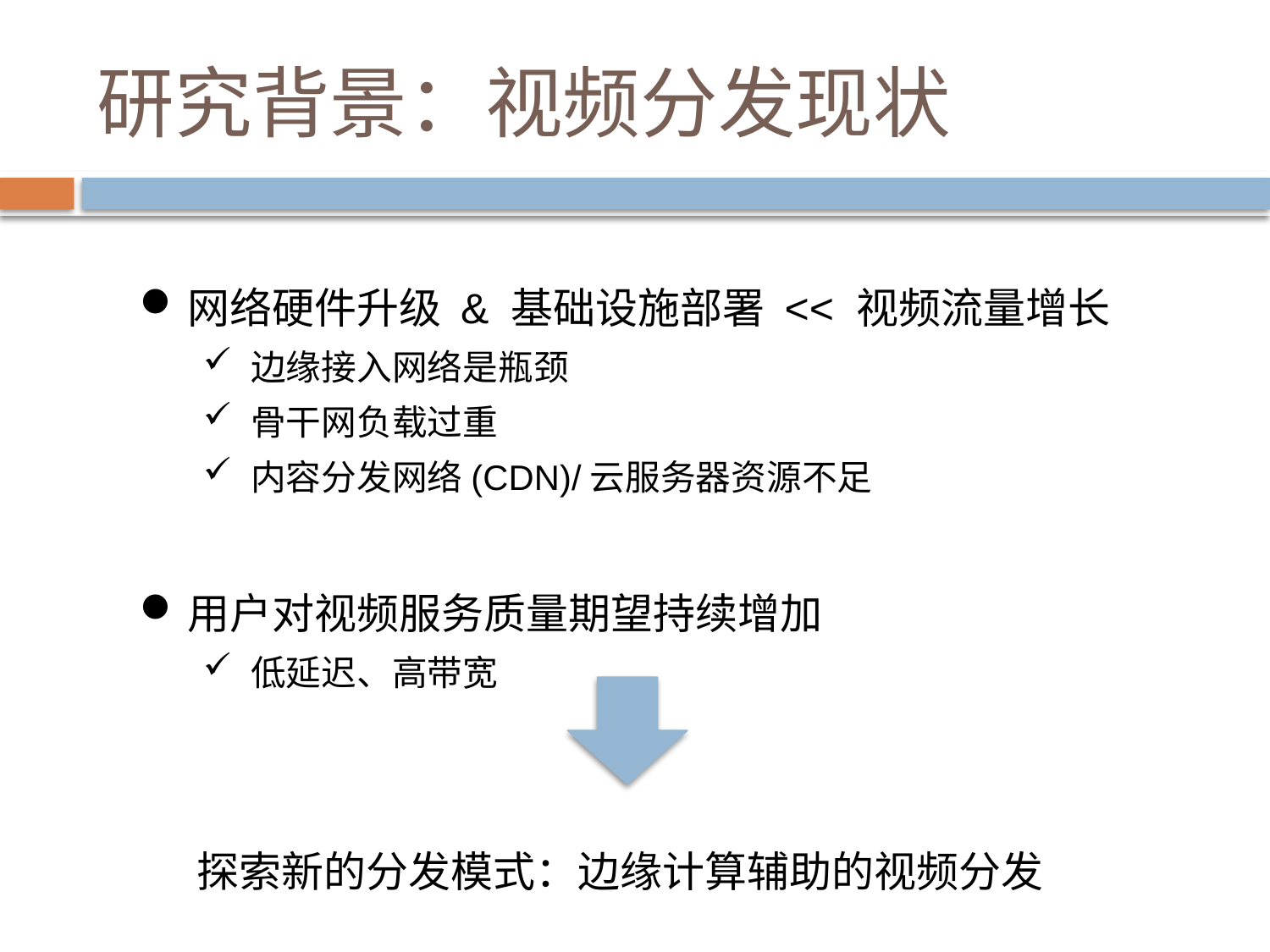

# 研究背景：视频分发现状

网络硬件升级 & 基础设施部署 << 视频流量增长
边缘接入网络是瓶颈
骨干网负载过重
内容分发网络(CDN)/云服务器资源不足

用户对视频服务质量期望持续增加
低延迟、高带宽

     探索新的分发模式：边缘计算辅助的视频分发